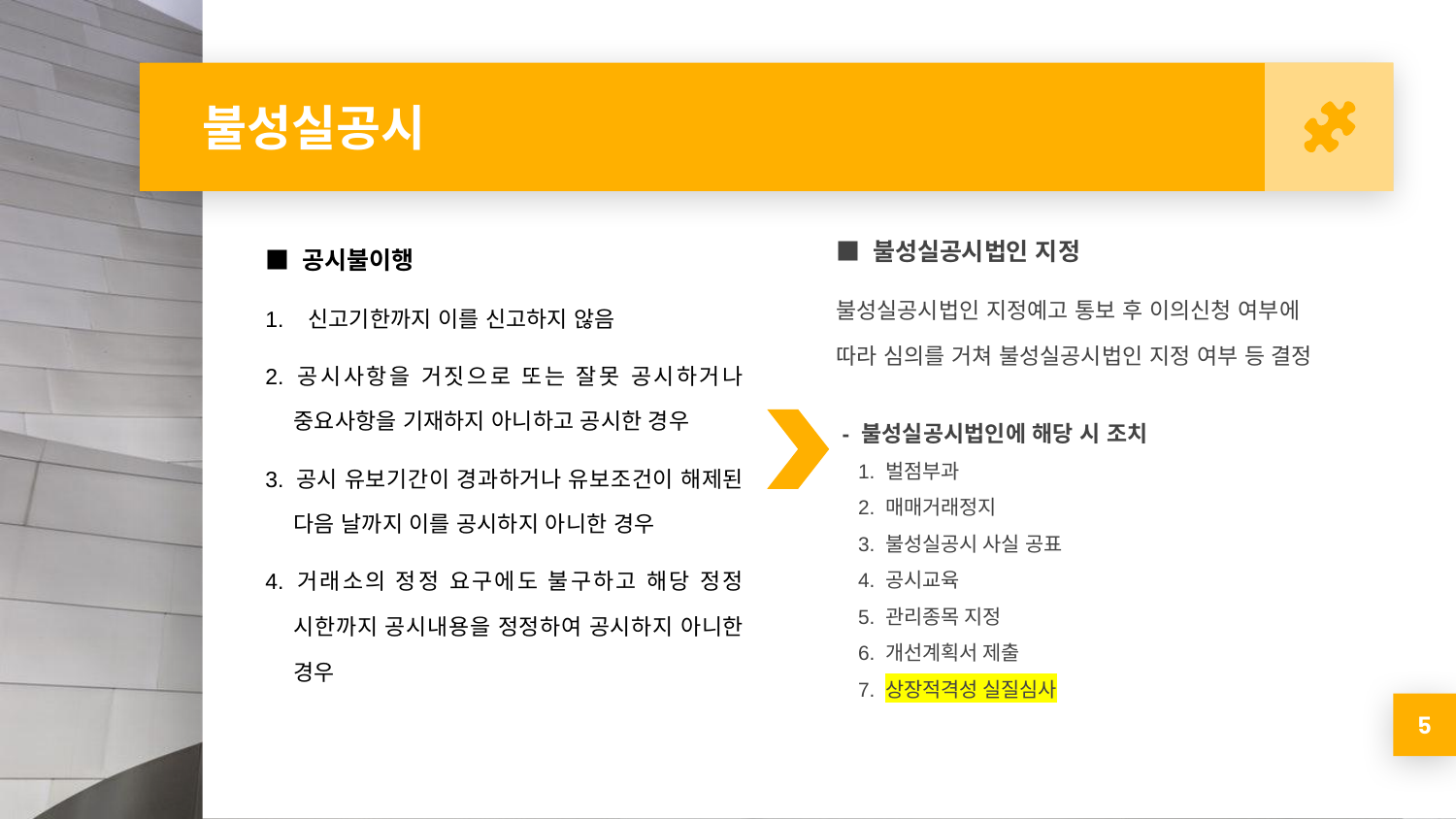

# 불성실공시

■ 공시불이행
1.   신고기한까지 이를 신고하지 않음
2. 공시사항을 거짓으로 또는 잘못 공시하거나 중요사항을 기재하지 아니하고 공시한 경우
3. 공시 유보기간이 경과하거나 유보조건이 해제된 다음 날까지 이를 공시하지 아니한 경우
4. 거래소의 정정 요구에도 불구하고 해당 정정 시한까지 공시내용을 정정하여 공시하지 아니한 경우
■ 불성실공시법인 지정
불성실공시법인 지정예고 통보 후 이의신청 여부에 따라 심의를 거쳐 불성실공시법인 지정 여부 등 결정

 - 불성실공시법인에 해당 시 조치
    1. 벌점부과
    2. 매매거래정지
    3. 불성실공시 사실 공표
    4. 공시교육
    5. 관리종목 지정
    6. 개선계획서 제출
    7. 상장적격성 실질심사

5